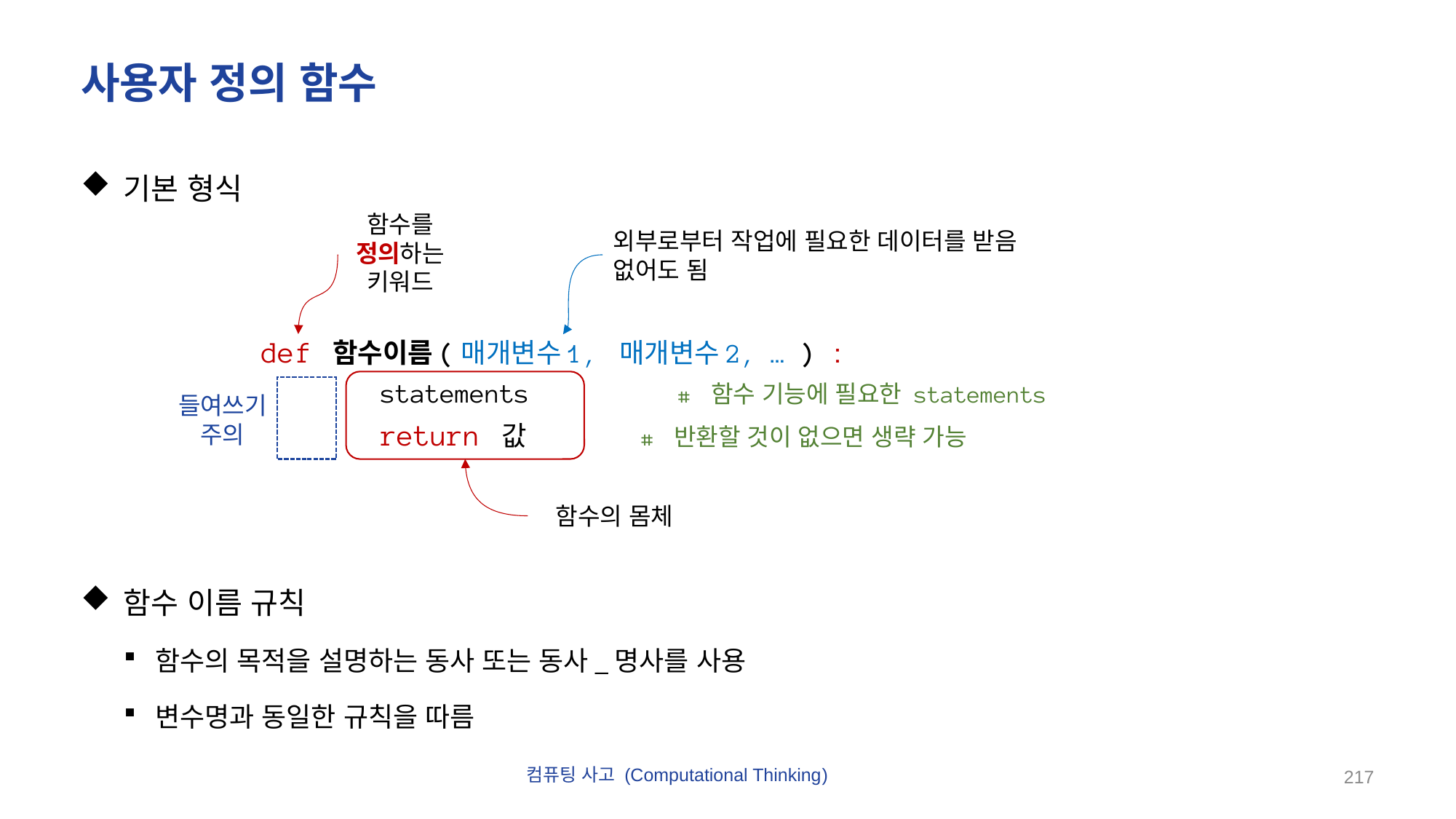

# 사용자 정의 함수
기본 형식

함수 이름 규칙
함수의 목적을 설명하는 동사 또는 동사_명사를 사용
변수명과 동일한 규칙을 따름
함수를 정의하는 키워드
외부로부터 작업에 필요한 데이터를 받음
없어도 됨
def 함수이름(매개변수1, 매개변수2, … ) :
        statements	      # 함수 기능에 필요한 statements
        return 값	      # 반환할 것이 없으면 생략 가능

들여쓰기
주의
함수의 몸체